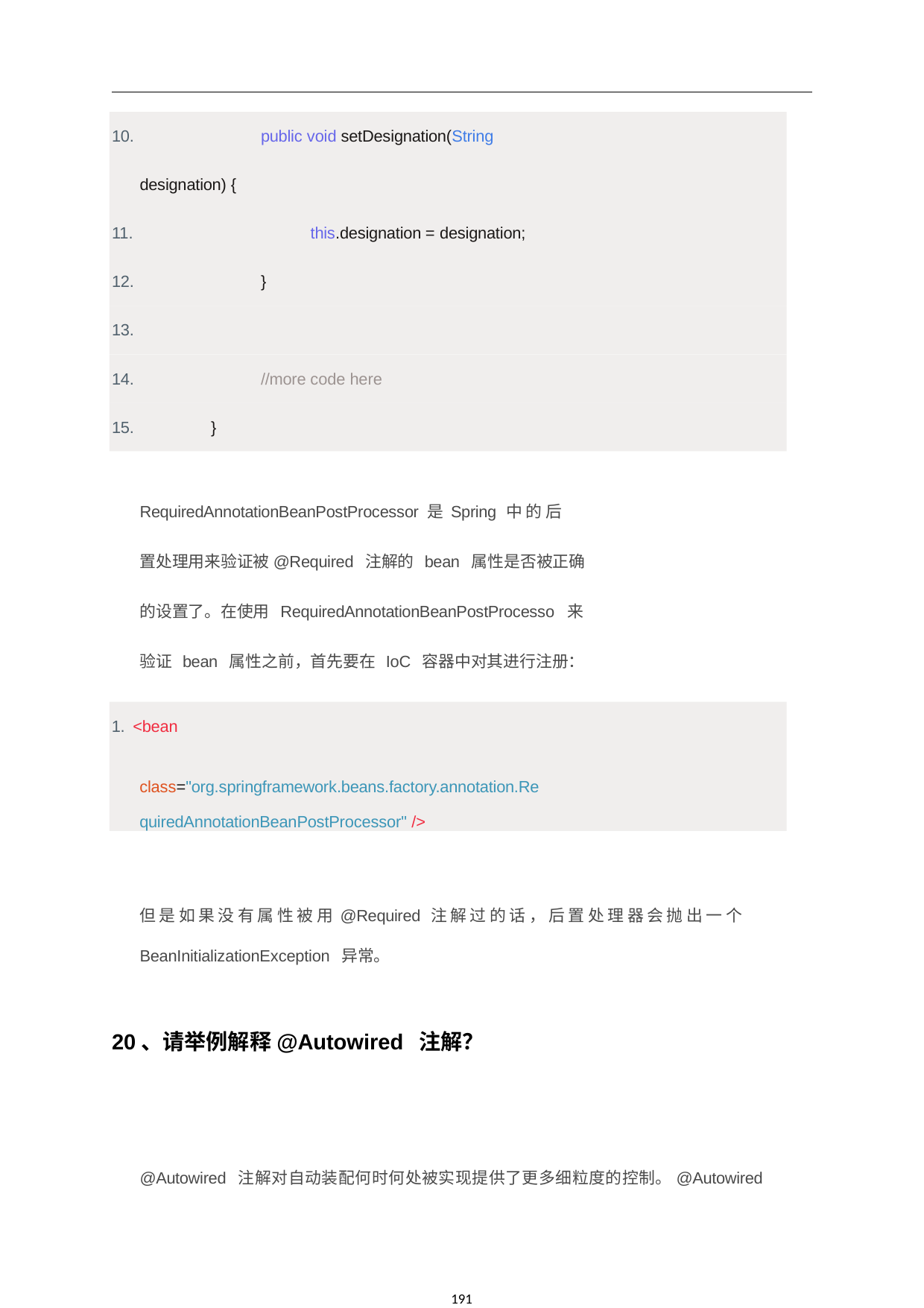

10.
public void setDesignation(String

designation) {

11.
this.designation = designation;

12.
}

13.

14.
//more code here

15.
}
RequiredAnnotationBeanPostProcessor 是 Spring 中 的 后
置处理用来验证被@Required 注解的 bean 属性是否被正确 的设置了。在使用 RequiredAnnotationBeanPostProcesso  来验证 bean 属性之前，首先要在 IoC 容器中对其进行注册：
1. <bean

class="org.springframework.beans.factory.annotation.Re  quiredAnnotationBeanPostProcessor" />
但是如果没有属性被用 @Required 注解过的话， 后置处理器会抛出一个

BeanInitializationException 异常。
20、请举例解释@Autowired 注解？
@Autowired 注解对自动装配何时何处被实现提供了更多细粒度的控制。@Autowired
191